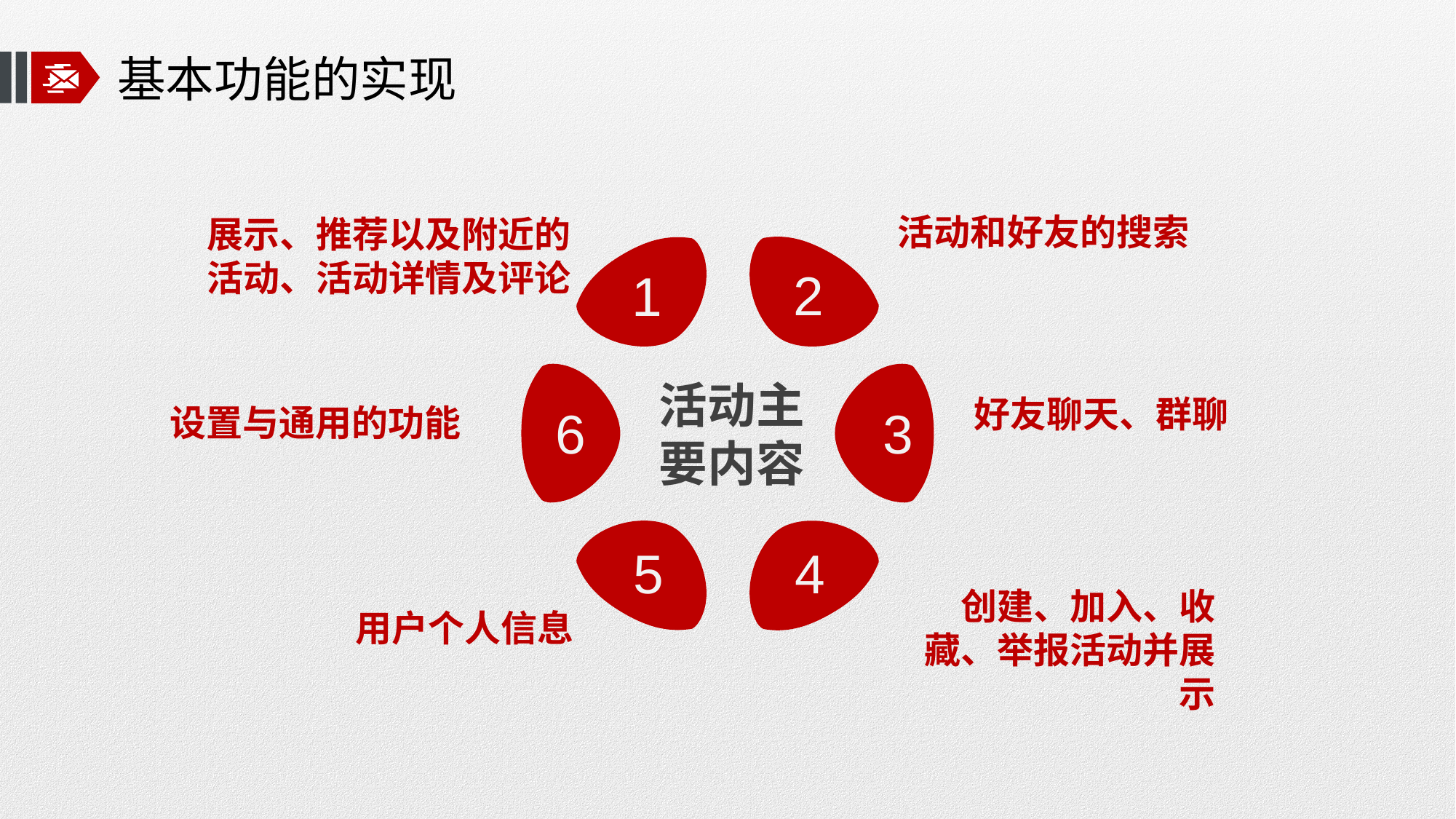

# 基本功能的实现

活动和好友的搜索
展示、推荐以及附近的活动、活动详情及评论

2

1

6

3
活动主要内容
好友聊天、群聊
         设置与通用的功能

5

4
创建、加入、收藏、举报活动并展示
用户个人信息